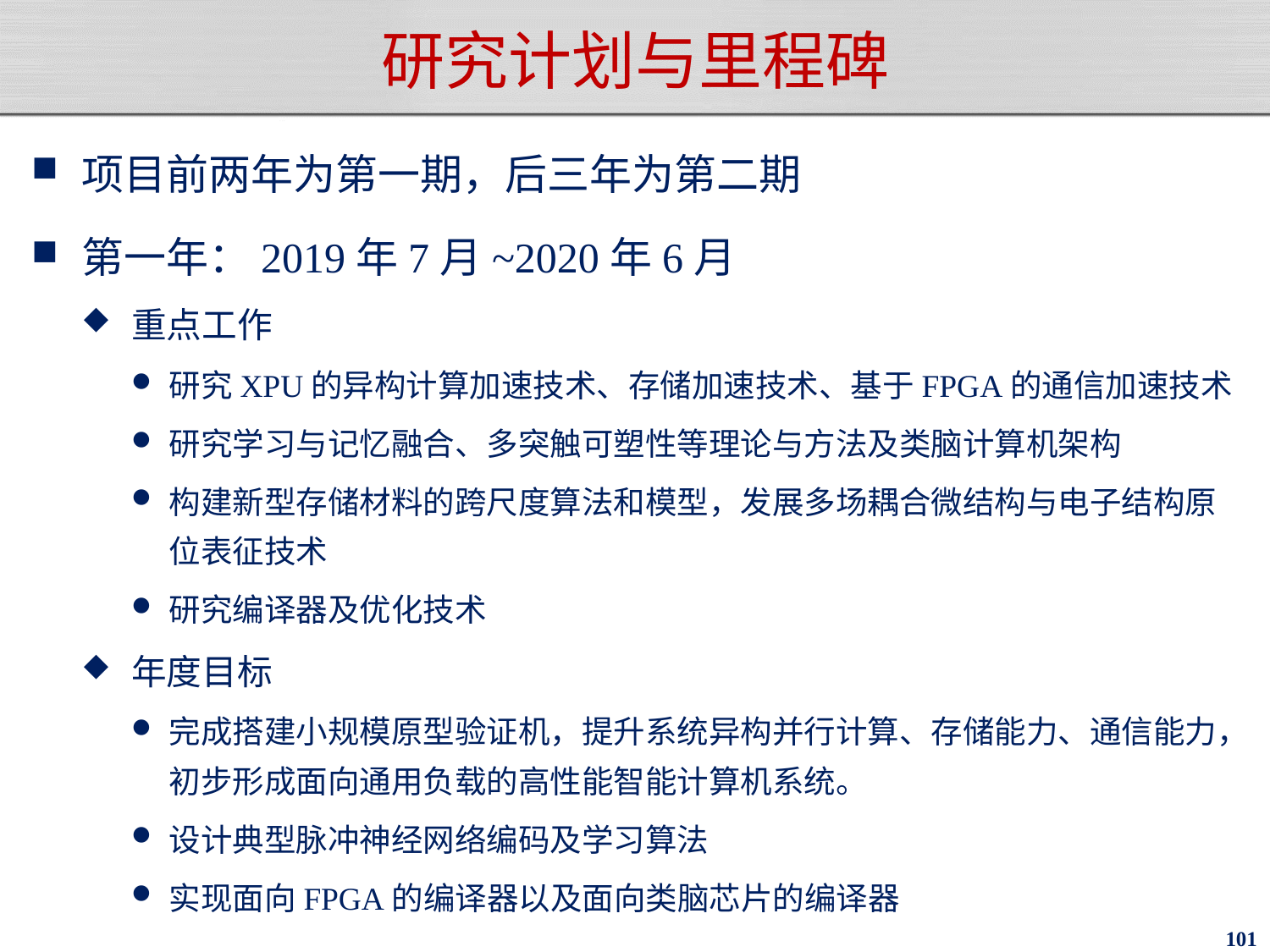

# 研究计划与里程碑
项目前两年为第一期，后三年为第二期
第一年：2019年7月~2020年6月
重点工作
研究XPU的异构计算加速技术、存储加速技术、基于FPGA的通信加速技术
研究学习与记忆融合、多突触可塑性等理论与方法及类脑计算机架构
构建新型存储材料的跨尺度算法和模型，发展多场耦合微结构与电子结构原位表征技术
研究编译器及优化技术
年度目标
完成搭建小规模原型验证机，提升系统异构并行计算、存储能力、通信能力，初步形成面向通用负载的高性能智能计算机系统。
设计典型脉冲神经网络编码及学习算法
实现面向FPGA的编译器以及面向类脑芯片的编译器
101